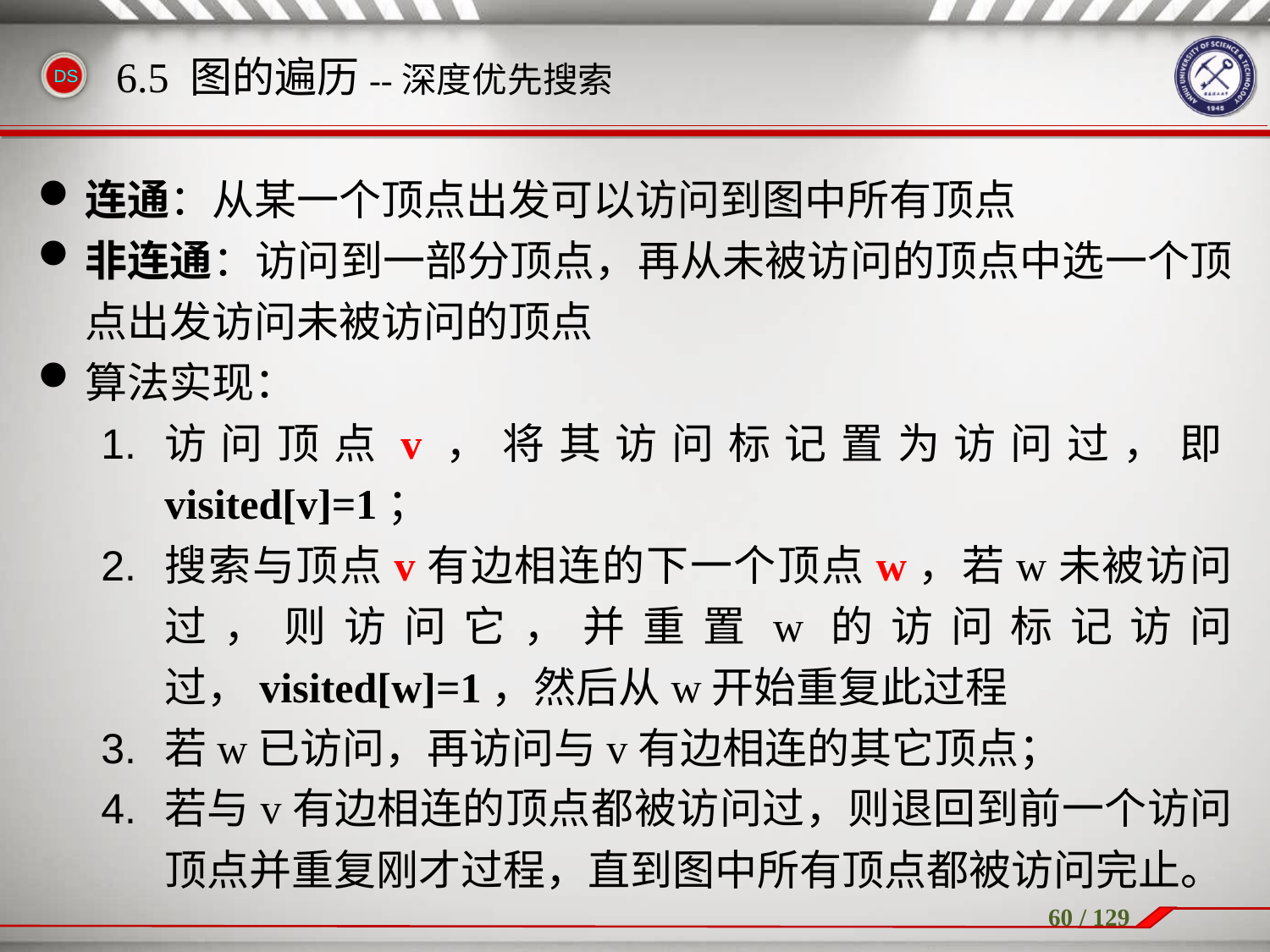

连通：从某一个顶点出发可以访问到图中所有顶点
非连通：访问到一部分顶点，再从未被访问的顶点中选一个顶点出发访问未被访问的顶点
算法实现：
访问顶点v，将其访问标记置为访问过，即visited[v]=1；
搜索与顶点v有边相连的下一个顶点w，若w未被访问过，则访问它，并重置w的访问标记访问过，visited[w]=1，然后从w开始重复此过程
若w已访问，再访问与v有边相连的其它顶点；
若与v有边相连的顶点都被访问过，则退回到前一个访问顶点并重复刚才过程，直到图中所有顶点都被访问完止。
6.5 图的遍历--深度优先搜索